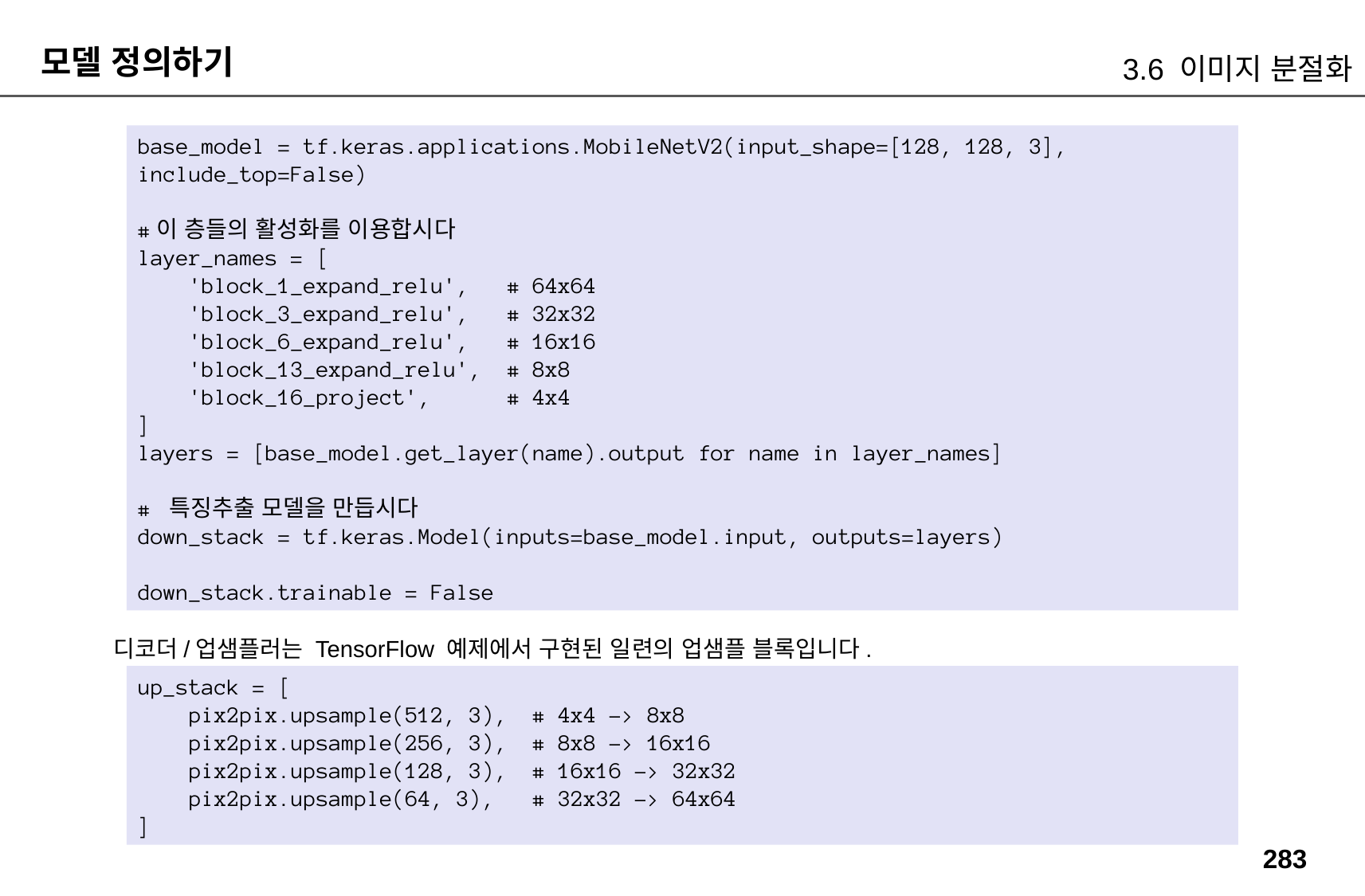

모델 정의하기
3.6 이미지 분절화
base_model = tf.keras.applications.MobileNetV2(input_shape=[128, 128, 3], include_top=False)

#이 층들의 활성화를 이용합시다
layer_names = [
    'block_1_expand_relu',   # 64x64
    'block_3_expand_relu',   # 32x32
    'block_6_expand_relu',   # 16x16
    'block_13_expand_relu',  # 8x8
    'block_16_project',      # 4x4
]
layers = [base_model.get_layer(name).output for name in layer_names]

# 특징추출 모델을 만듭시다
down_stack = tf.keras.Model(inputs=base_model.input, outputs=layers)

down_stack.trainable = False
디코더/업샘플러는 TensorFlow 예제에서 구현된 일련의 업샘플 블록입니다.
up_stack = [
    pix2pix.upsample(512, 3),  # 4x4 -> 8x8
    pix2pix.upsample(256, 3),  # 8x8 -> 16x16
    pix2pix.upsample(128, 3),  # 16x16 -> 32x32
    pix2pix.upsample(64, 3),   # 32x32 -> 64x64
]